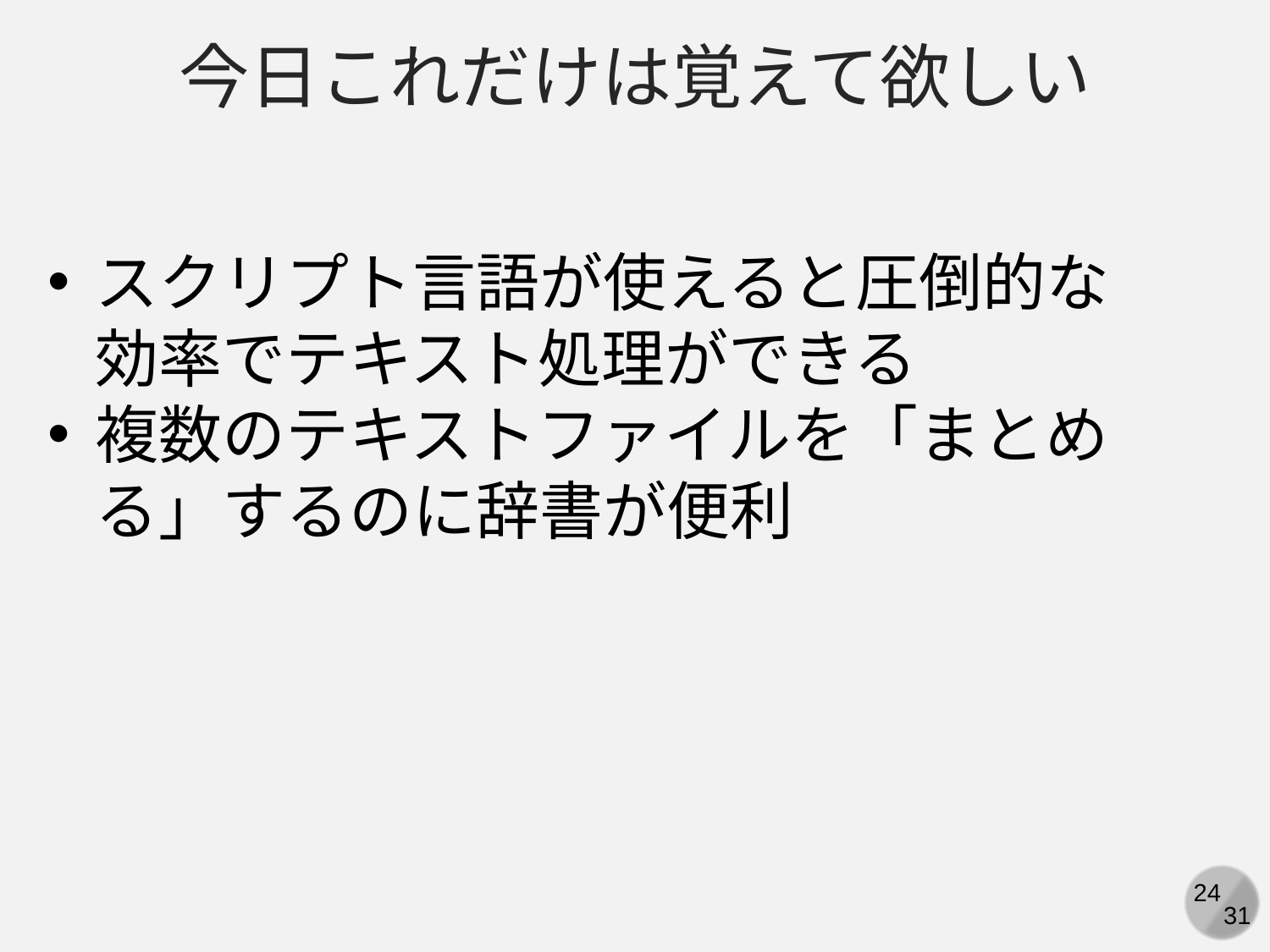

今日これだけは覚えて欲しい
スクリプト言語が使えると圧倒的な効率でテキスト処理ができる
複数のテキストファイルを「まとめる」するのに辞書が便利